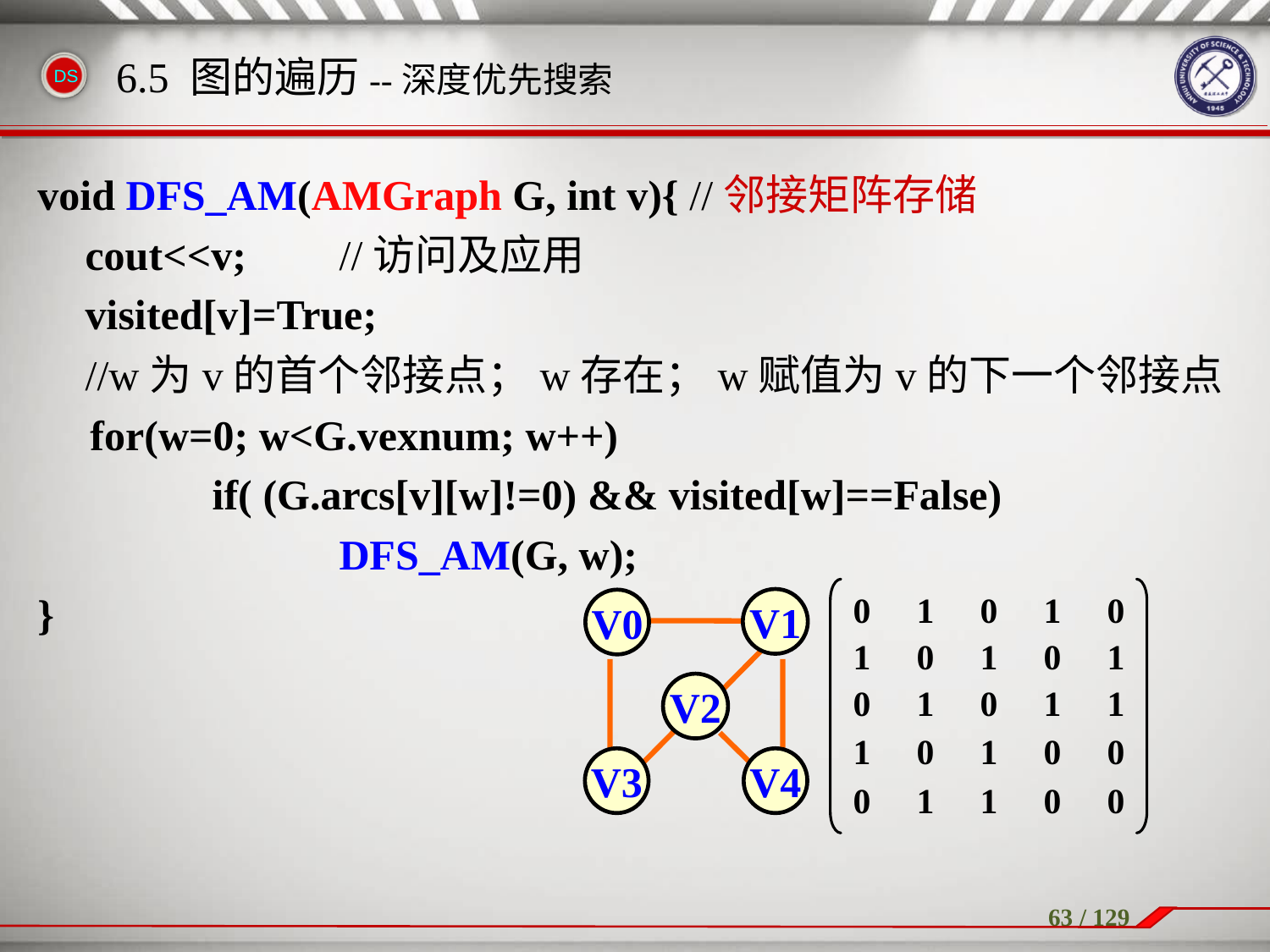

void DFS_AM(AMGraph G, int v){ //邻接矩阵存储
	cout<<v;	//访问及应用
	visited[v]=True;
	//w为v的首个邻接点；w存在；w赋值为v的下一个邻接点
　for(w=0; w<G.vexnum; w++)
		if( (G.arcs[v][w]!=0) && visited[w]==False)
			DFS_AM(G, w);
}

6.5 图的遍历--深度优先搜索

| 0 | 1 | 0 | 1 | 0 |
| --- | --- | --- | --- | --- |
| 1 | 0 | 1 | 0 | 1 |
| 0 | 1 | 0 | 1 | 1 |
| 1 | 0 | 1 | 0 | 0 |
| 0 | 1 | 1 | 0 | 0 |
V1
V0

V2
V3
V4